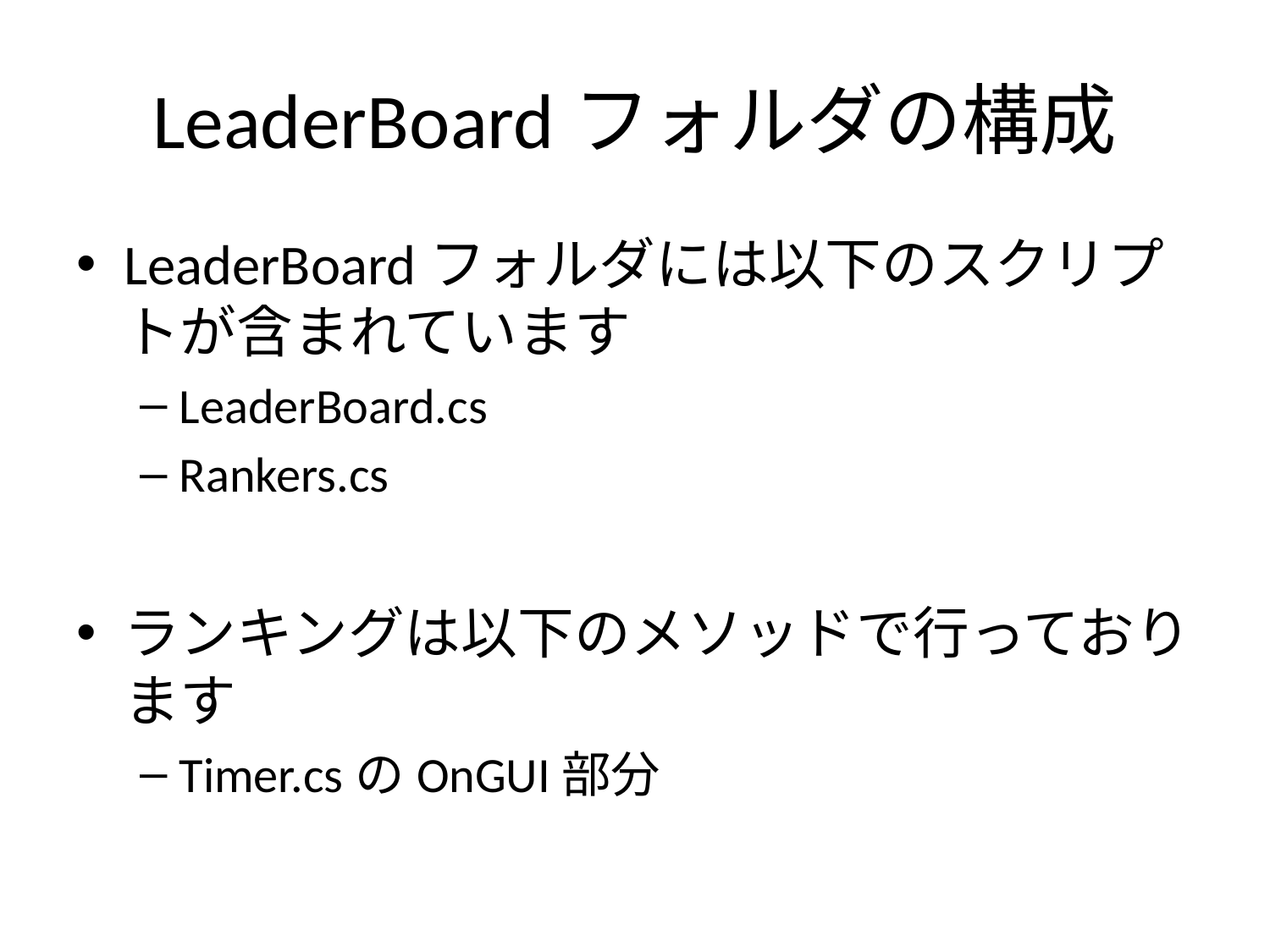

# LeaderBoardフォルダの構成
LeaderBoardフォルダには以下のスクリプトが含まれています
LeaderBoard.cs
Rankers.cs

ランキングは以下のメソッドで行っております
Timer.csのOnGUI部分